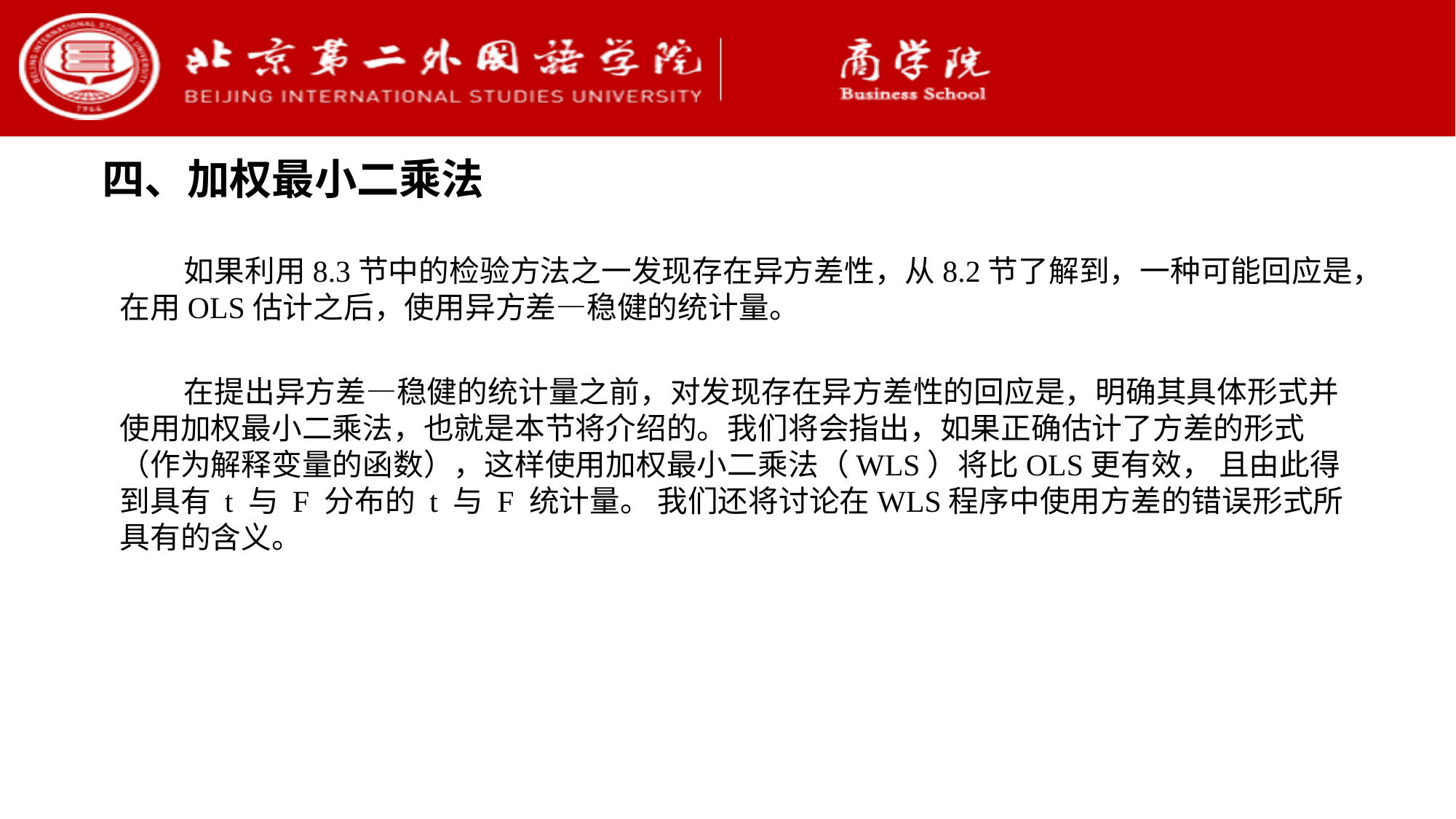

四、加权最小二乘法
如果利用8.3节中的检验方法之一发现存在异方差性，从8.2节了解到，一种可能回应是，在用OLS估计之后，使用异方差—稳健的统计量。

在提出异方差—稳健的统计量之前，对发现存在异方差性的回应是，明确其具体形式并使用加权最小二乘法，也就是本节将介绍的。我们将会指出，如果正确估计了方差的形式（作为解释变量的函数），这样使用加权最小二乘法（WLS）将比OLS更有效， 且由此得到具有 t 与 F 分布的 t 与 F 统计量。 我们还将讨论在WLS程序中使用方差的错误形式所具有的含义。